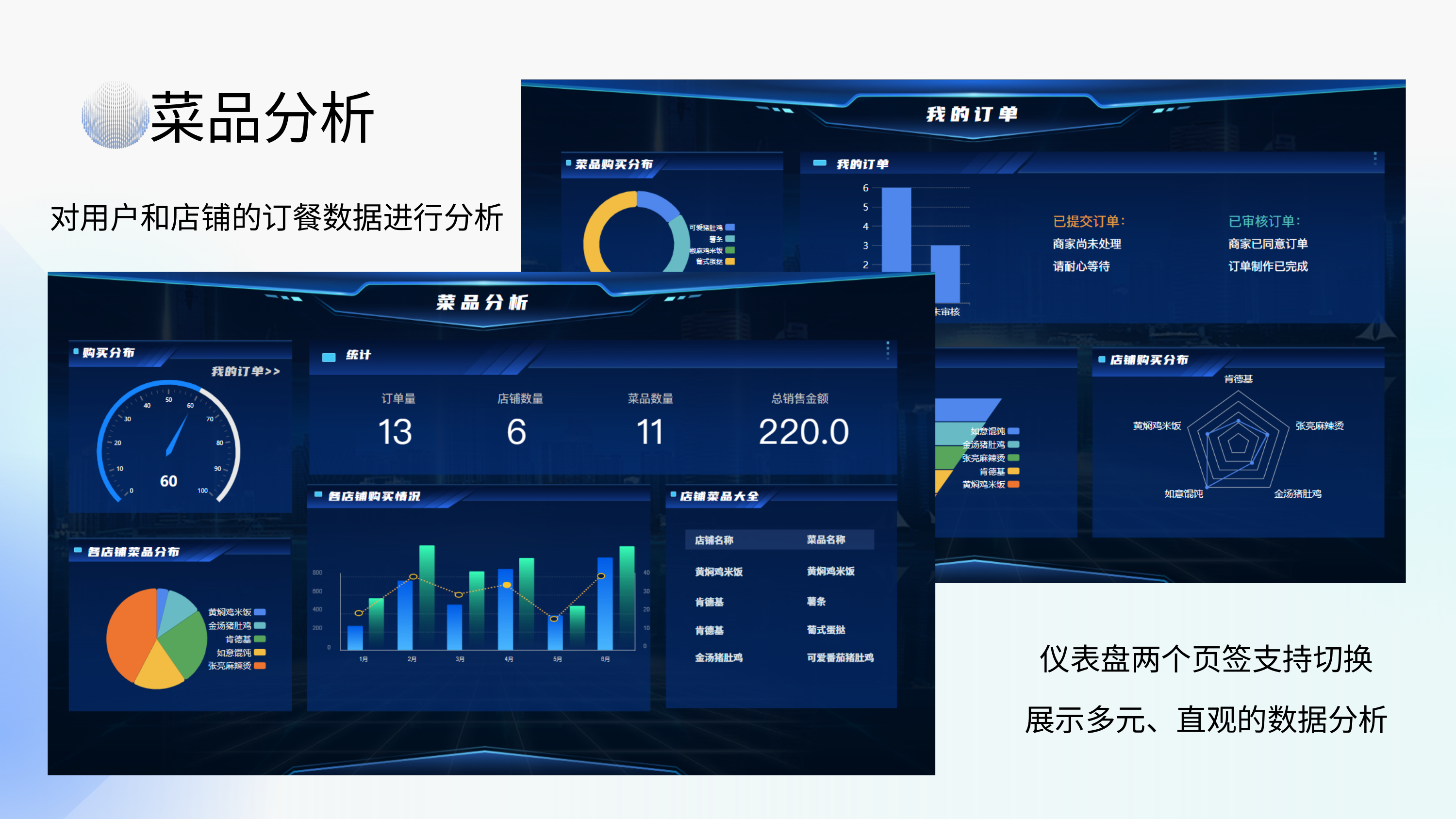

菜品分析

对用户和店铺的订餐数据进行分析

仪表盘两个页签支持切换
展示多元、直观的数据分析